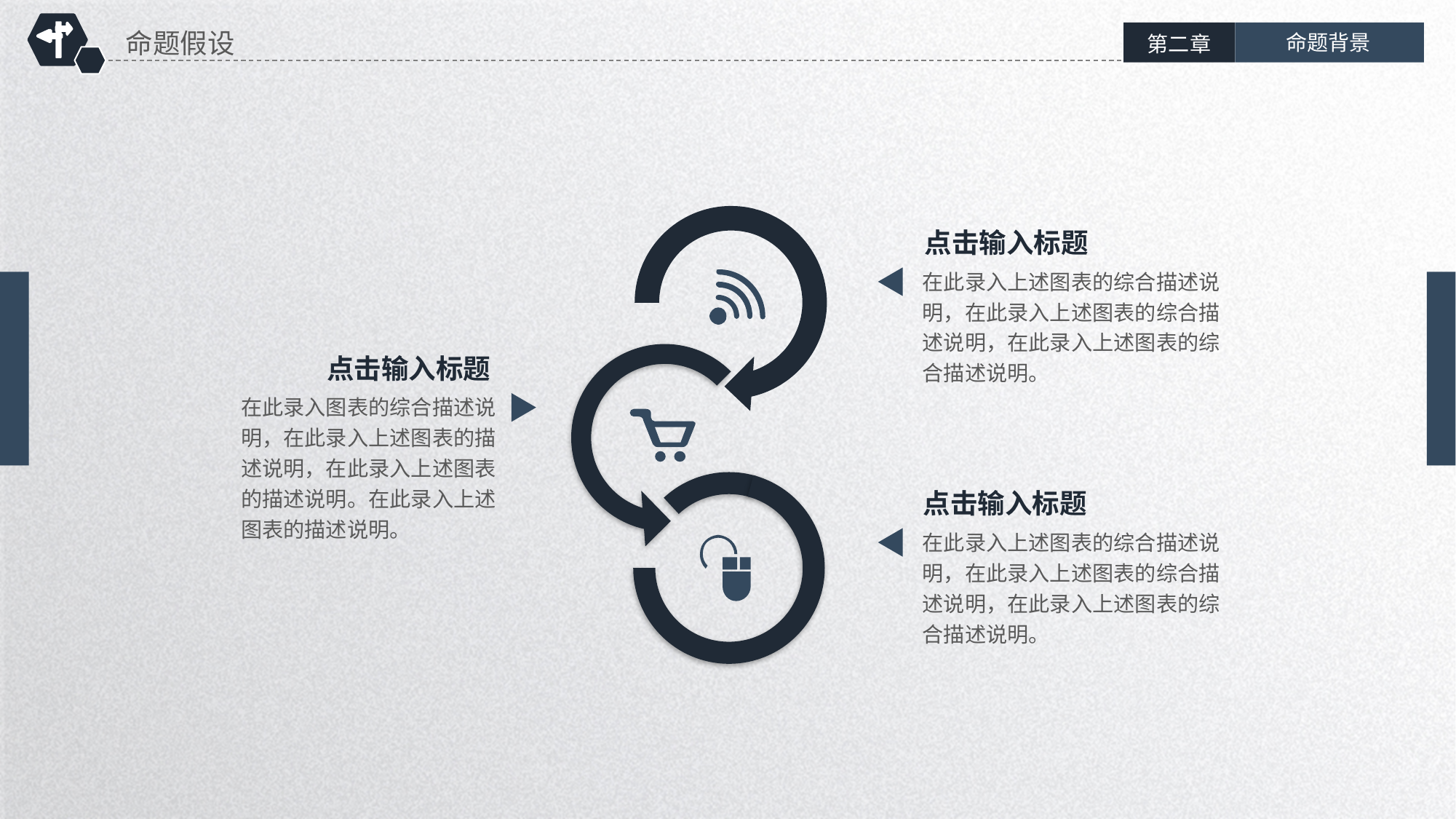

命题假设
命题背景
第二章

点击输入标题
在此录入上述图表的综合描述说明，在此录入上述图表的综合描述说明，在此录入上述图表的综合描述说明。

点击输入标题
在此录入图表的综合描述说明，在此录入上述图表的描述说明，在此录入上述图表的描述说明。在此录入上述图表的描述说明。

点击输入标题
在此录入上述图表的综合描述说明，在此录入上述图表的综合描述说明，在此录入上述图表的综合描述说明。

延时符